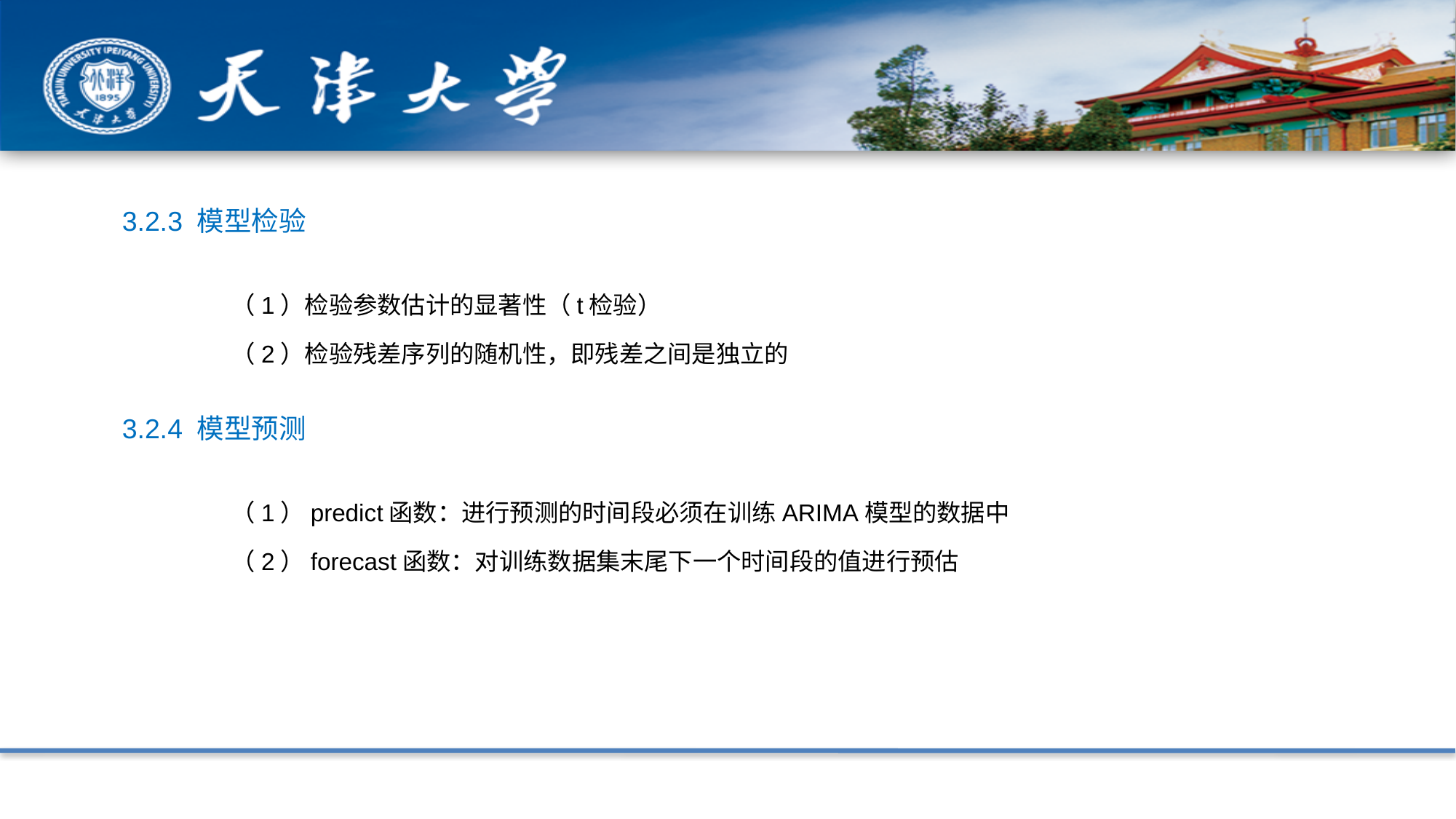

3.2.3 模型检验

	（1）检验参数估计的显著性（t检验）
	（2）检验残差序列的随机性，即残差之间是独立的

3.2.4 模型预测

	（1）predict函数：进行预测的时间段必须在训练ARIMA模型的数据中
	（2）forecast函数：对训练数据集末尾下一个时间段的值进行预估